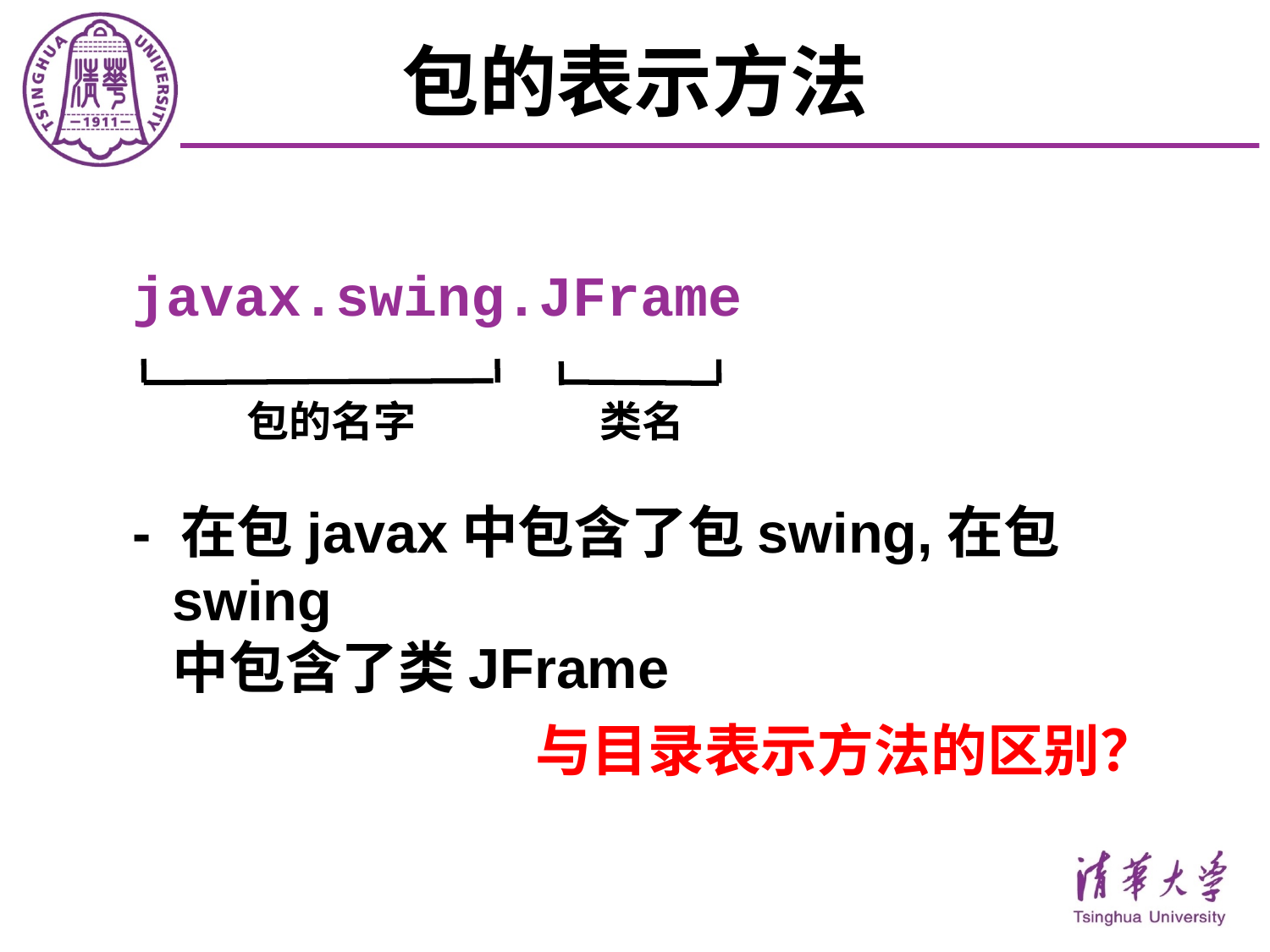

# 包的表示方法

javax.swing.JFrame

- 在包javax中包含了包swing,在包swing
中包含了类JFrame

包的名字
类名
与目录表示方法的区别？